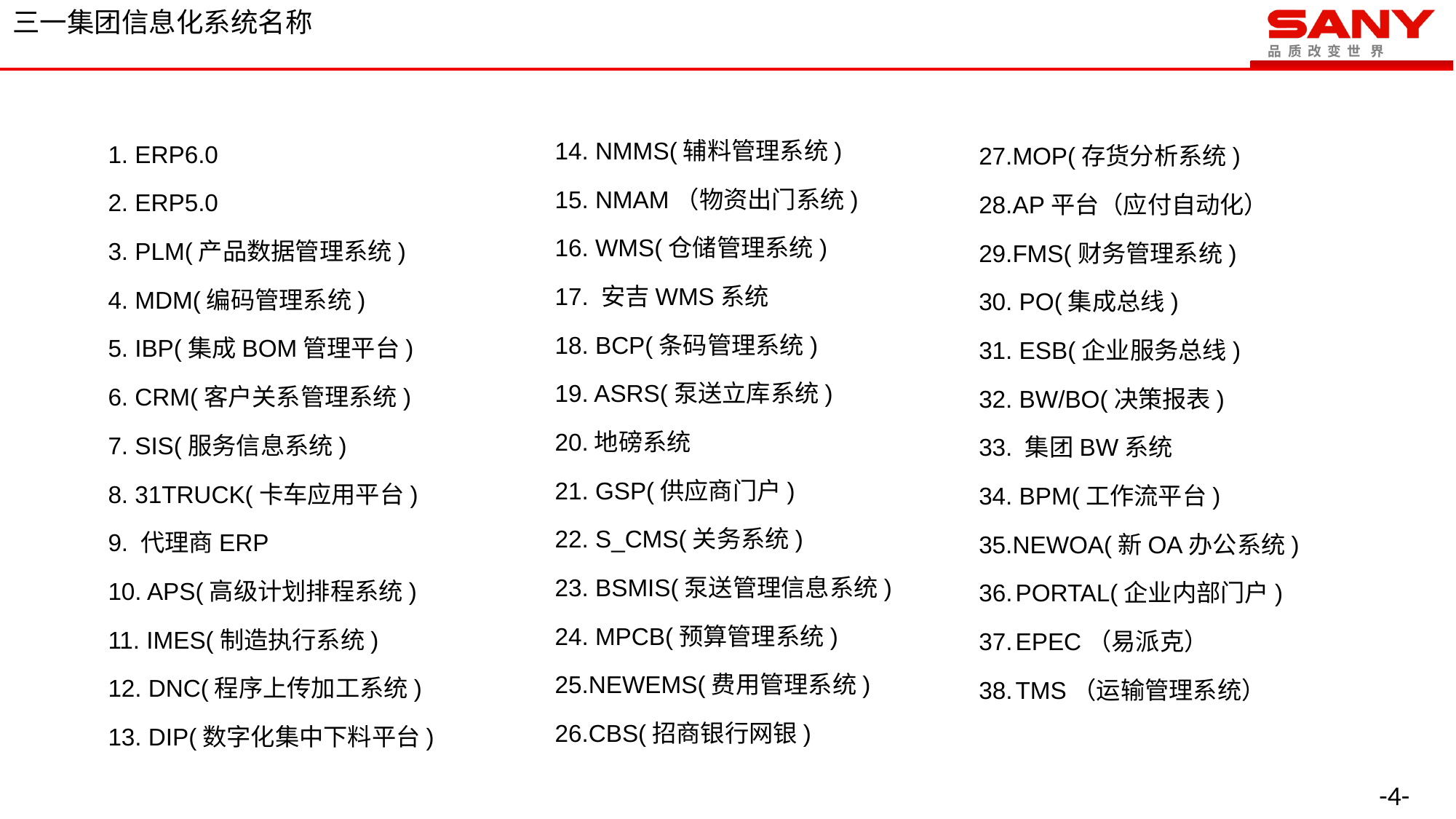

三一集团信息化系统名称
14. NMMS(辅料管理系统)
15. NMAM（物资出门系统)
16. WMS(仓储管理系统)
17. 安吉WMS系统
18. BCP(条码管理系统)
19. ASRS(泵送立库系统)
20.地磅系统
21. GSP(供应商门户)
22. S_CMS(关务系统)
23. BSMIS(泵送管理信息系统)
24. MPCB(预算管理系统)
25.NEWEMS(费用管理系统)
26.CBS(招商银行网银)
1. ERP6.0
2. ERP5.0
3. PLM(产品数据管理系统)
4. MDM(编码管理系统)
5. IBP(集成BOM管理平台)
6. CRM(客户关系管理系统)
7. SIS(服务信息系统)
8. 31TRUCK(卡车应用平台)
9. 代理商ERP
10. APS(高级计划排程系统)
11. IMES(制造执行系统)
12. DNC(程序上传加工系统)
13. DIP(数字化集中下料平台)
27.MOP(存货分析系统)
28.AP平台（应付自动化）
29.FMS(财务管理系统)
30. PO(集成总线)
31. ESB(企业服务总线)
32. BW/BO(决策报表)
33. 集团BW系统
34. BPM(工作流平台)
35.NEWOA(新OA办公系统)
PORTAL(企业内部门户)
EPEC（易派克）
TMS（运输管理系统）